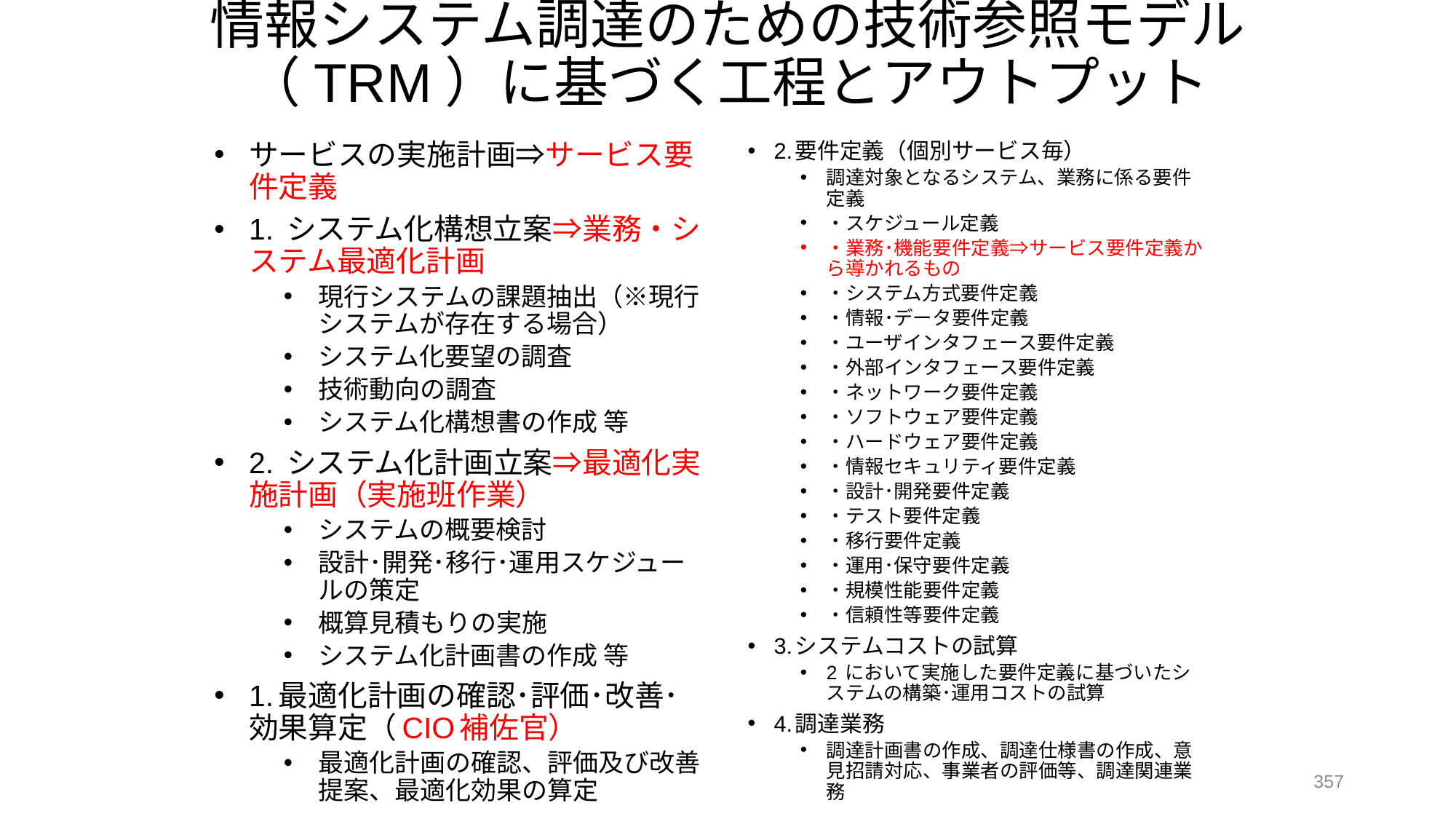

# 情報システム調達のための技術参照モデル（TRM）に基づく工程とアウトプット
サービスの実施計画⇒サービス要件定義
1. システム化構想立案⇒業務・システム最適化計画
現行システムの課題抽出（※現行システムが存在する場合）
システム化要望の調査
技術動向の調査
システム化構想書の作成 等
2. システム化計画立案⇒最適化実施計画（実施班作業）
システムの概要検討
設計･開発･移行･運用スケジュールの策定
概算見積もりの実施
システム化計画書の作成 等
1.最適化計画の確認･評価･改善･効果算定（CIO補佐官）
最適化計画の確認、評価及び改善提案、最適化効果の算定
2.要件定義（個別サービス毎）
調達対象となるシステム、業務に係る要件定義
・スケジュール定義
・業務･機能要件定義⇒サービス要件定義から導かれるもの
・システム方式要件定義
・情報･データ要件定義
・ユーザインタフェース要件定義
・外部インタフェース要件定義
・ネットワーク要件定義
・ソフトウェア要件定義
・ハードウェア要件定義
・情報セキュリティ要件定義
・設計･開発要件定義
・テスト要件定義
・移行要件定義
・運用･保守要件定義
・規模性能要件定義
・信頼性等要件定義
3.システムコストの試算
2 において実施した要件定義に基づいたシステムの構築･運用コストの試算
4.調達業務
調達計画書の作成、調達仕様書の作成、意見招請対応、事業者の評価等、調達関連業務

357